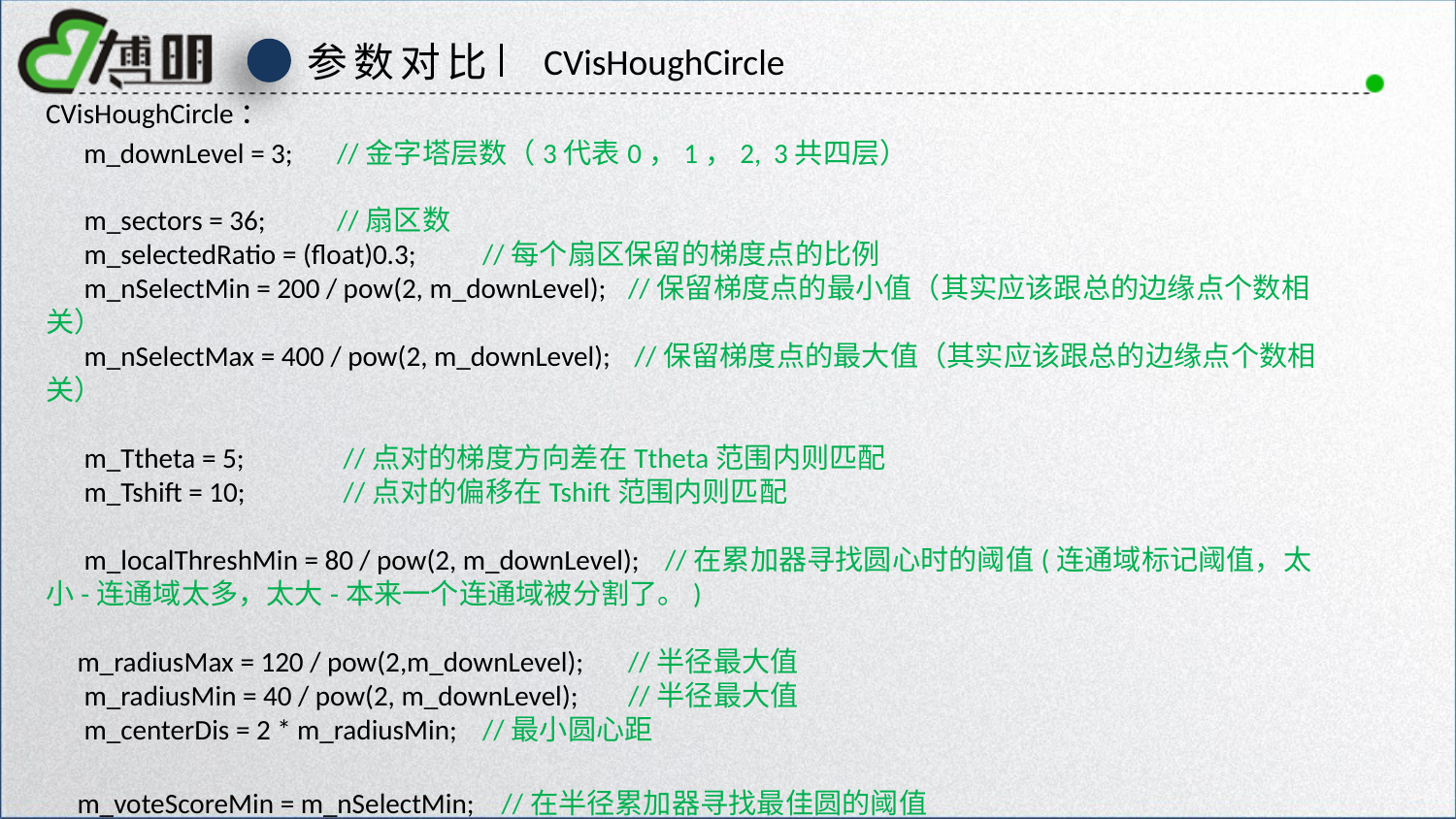

参数对比
CVisHoughCircle

CVisHoughCircle：
      m_downLevel = 3; 	//金字塔层数（3代表0，1，2,  3共四层） 
 
     m_sectors = 36; 	//扇区数 
     m_selectedRatio = (float)0.3; 	//每个扇区保留的梯度点的比例
     m_nSelectMin = 200 / pow(2, m_downLevel);  	//保留梯度点的最小值（其实应该跟总的边缘点个数相关）
     m_nSelectMax = 400 / pow(2, m_downLevel); 	 //保留梯度点的最大值（其实应该跟总的边缘点个数相关）
     m_Ttheta = 5; 	 //点对的梯度方向差在Ttheta范围内则匹配
     m_Tshift = 10; 	 //点对的偏移在Tshift范围内则匹配
     m_localThreshMin = 80 / pow(2, m_downLevel);    //在累加器寻找圆心时的阈值(连通域标记阈值，太小-连通域太多，太大-本来一个连通域被分割了。)
     m_radiusMax = 120 / pow(2,m_downLevel);  	//半径最大值
     m_radiusMin = 40 / pow(2, m_downLevel);  	//半径最大值
     m_centerDis = 2 * m_radiusMin; 	//最小圆心距
     m_voteScoreMin = m_nSelectMin; 	   //在半径累加器寻找最佳圆的阈值